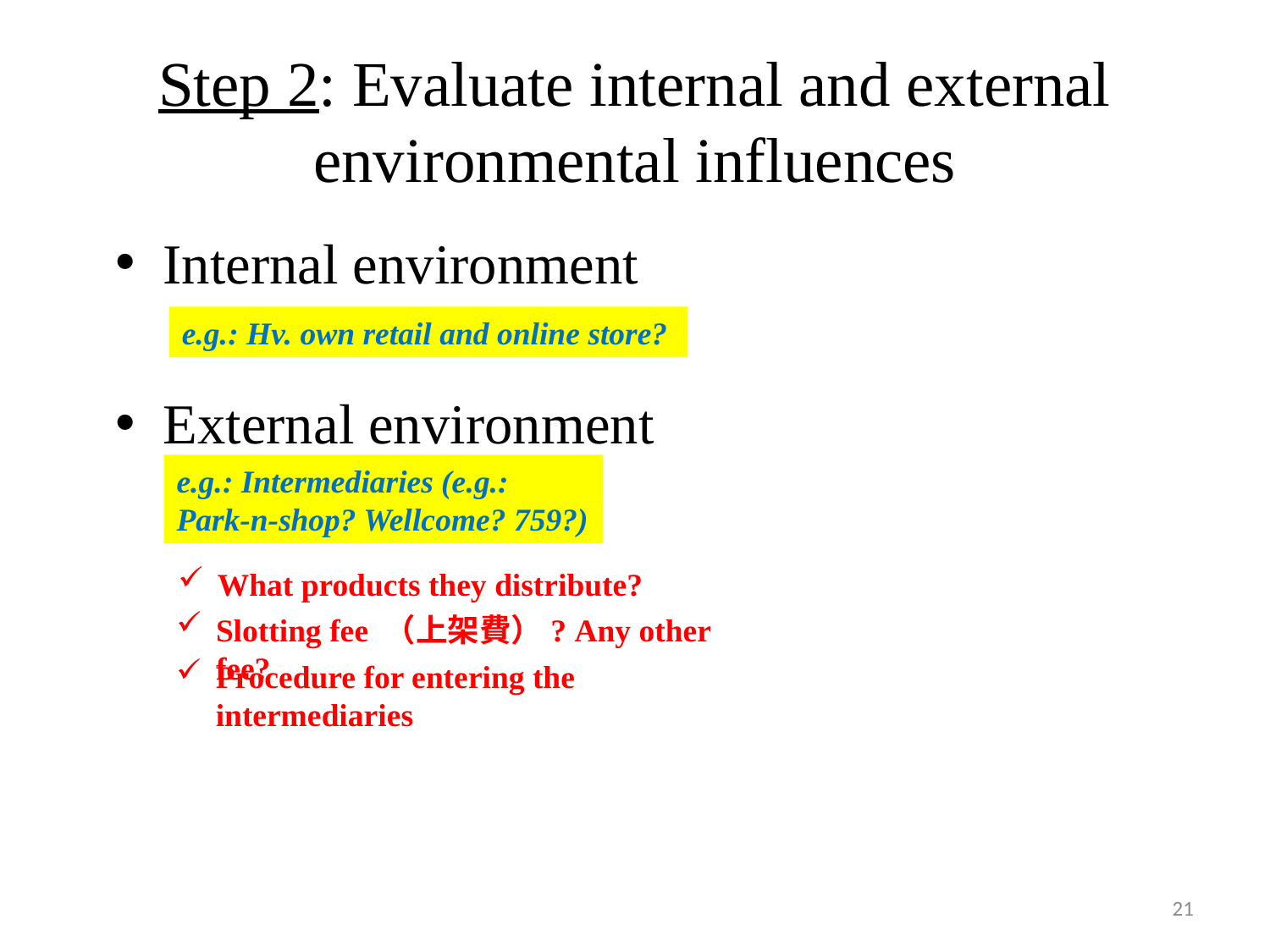

Step 2: Evaluate internal and external environmental influences
Internal environment

External environment
e.g.: Hv. own retail and online store?
e.g.: Intermediaries (e.g.: Park-n-shop? Wellcome? 759?)
What products they distribute?
Slotting fee （上架費）? Any other fee?
Procedure for entering the intermediaries
21